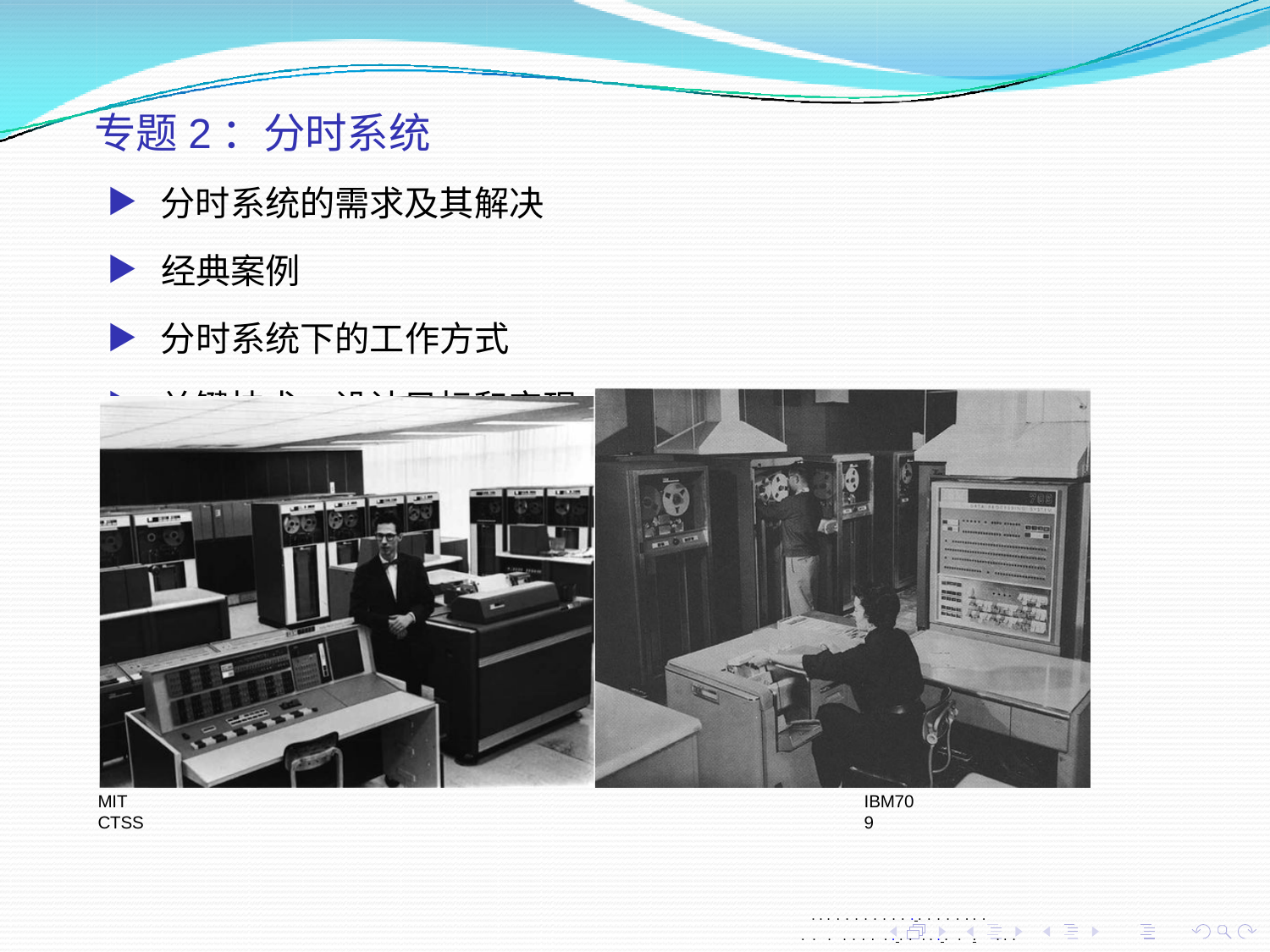

专题2：分时系统
▶ 分时系统的需求及其解决
▶ 经典案例
▶ 分时系统下的工作方式
▶ 关键技术、设计目标和实现

MIT CTSS
IBM709
. . . . . . . . . . . . . . . . . . . .
.  .   .   . . . .  . . . .  . . . .  .   .	. . .